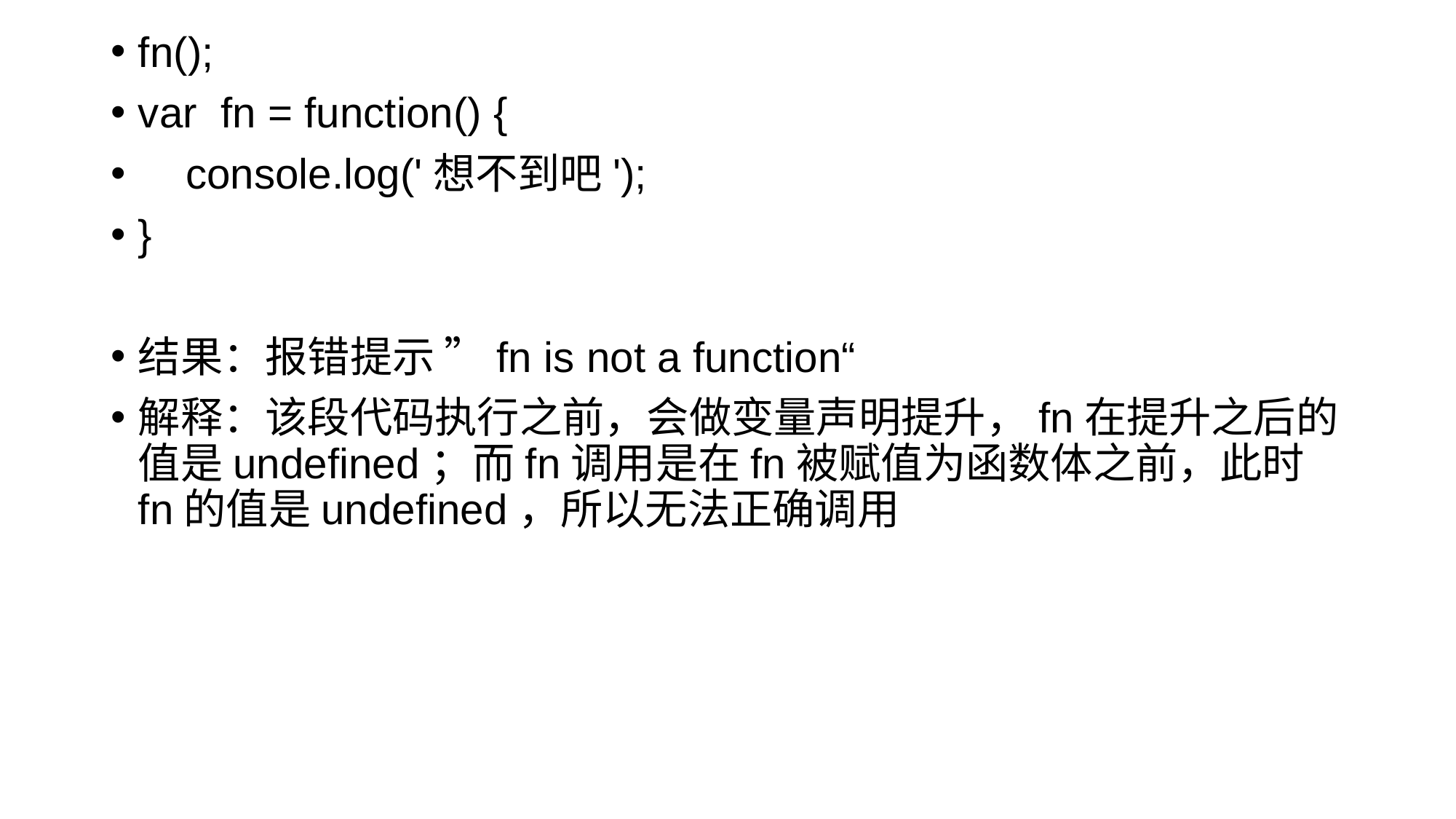

fn();
var  fn = function() {
    console.log('想不到吧');
}

结果：报错提示 ”fn is not a function“
解释：该段代码执行之前，会做变量声明提升，fn在提升之后的值是undefined；而fn调用是在fn被赋值为函数体之前，此时fn的值是undefined，所以无法正确调用